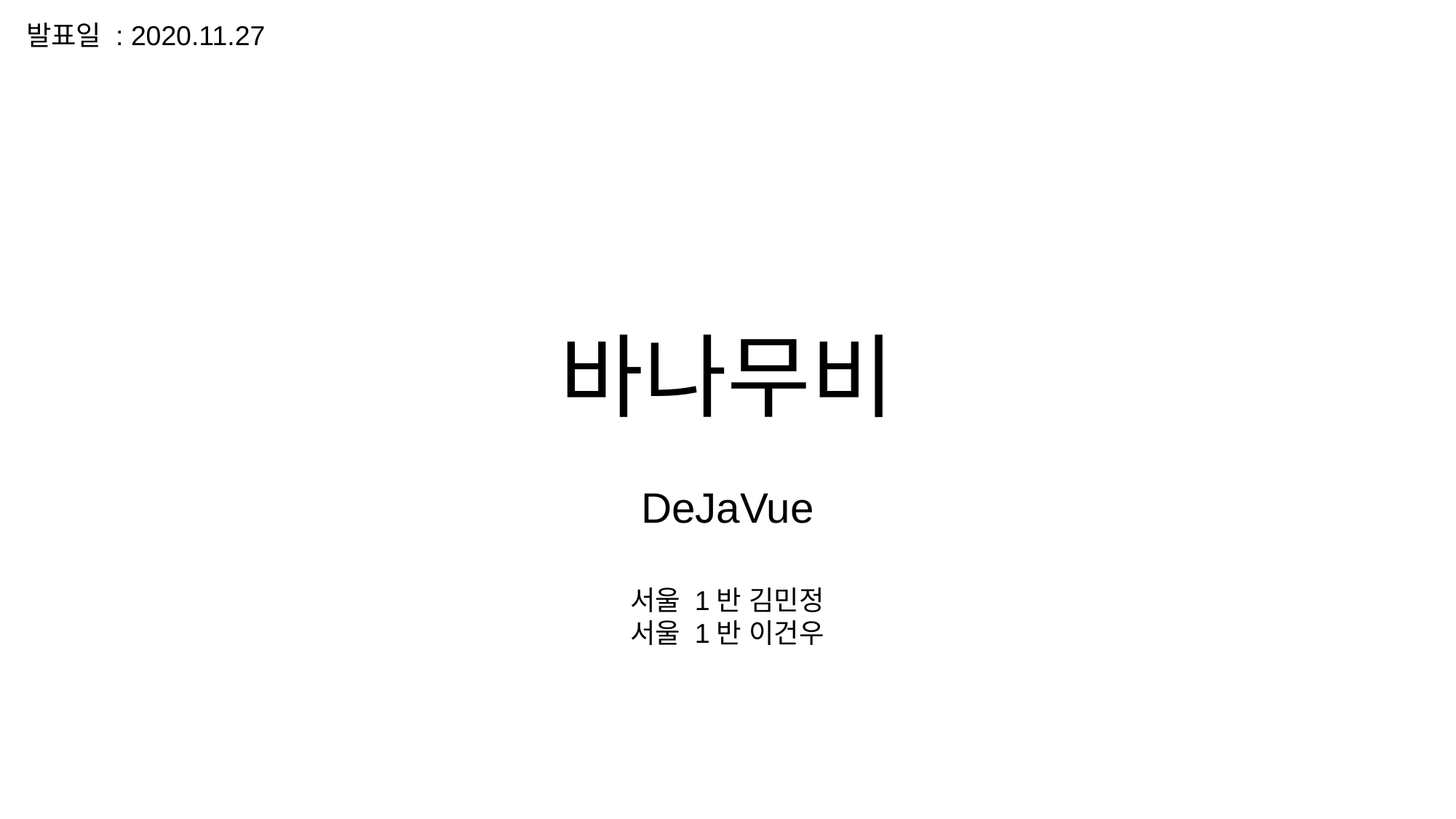

발표일 : 2020.11.27
바나무비
DeJaVue
서울 1반 김민정
서울 1반 이건우